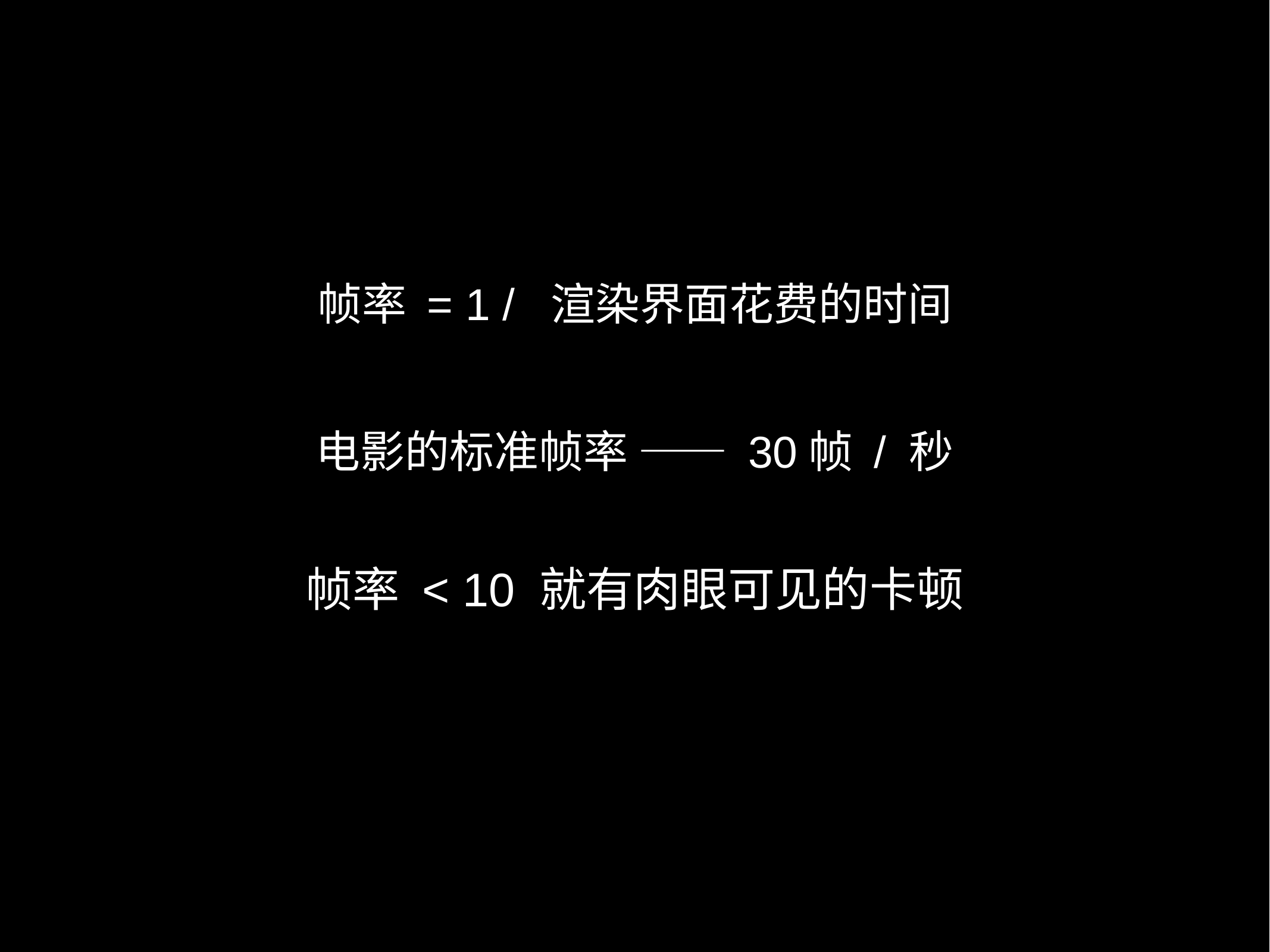

帧率 = 1 /  渲染界面花费的时间
电影的标准帧率 —— 30帧 / 秒
帧率 < 10 就有肉眼可见的卡顿